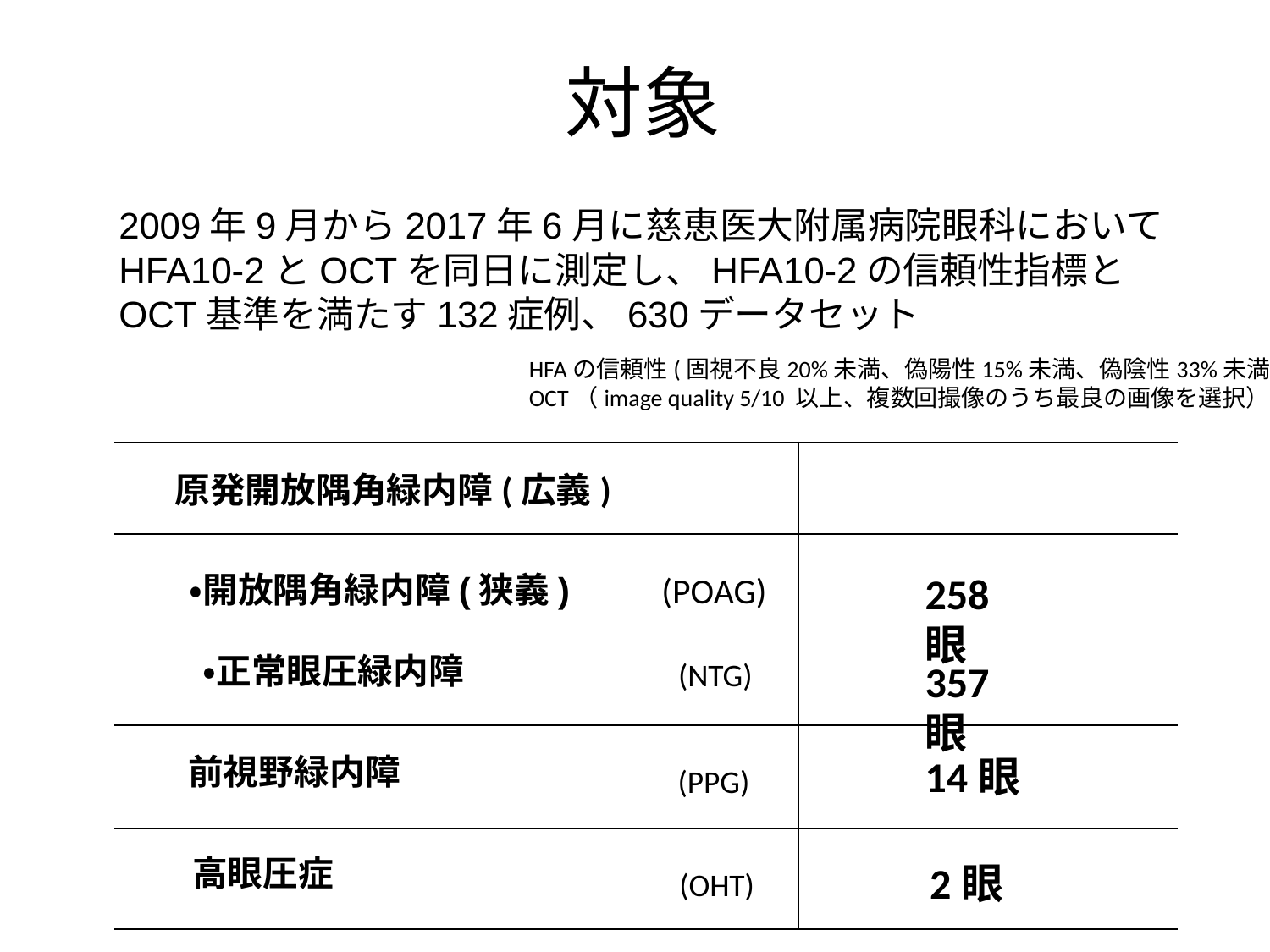

# 対象
2009年9月から2017年6月に慈恵医大附属病院眼科においてHFA10-2とOCTを同日に測定し、HFA10-2の信頼性指標と
OCT基準を満たす132症例、630データセット
HFAの信頼性(固視不良20%未満、偽陽性15%未満、偽陰性33%未満)
OCT（image quality 5/10 以上、複数回撮像のうち最良の画像を選択）
|  |  |
| --- | --- |
|  |  |
|  |  |
|  |  |
原発開放隅角緑内障(広義)
258眼
・開放隅角緑内障(狭義)
(POAG)
・正常眼圧緑内障
(NTG)
357眼
前視野緑内障
14眼
(PPG)
高眼圧症
2眼
(OHT)